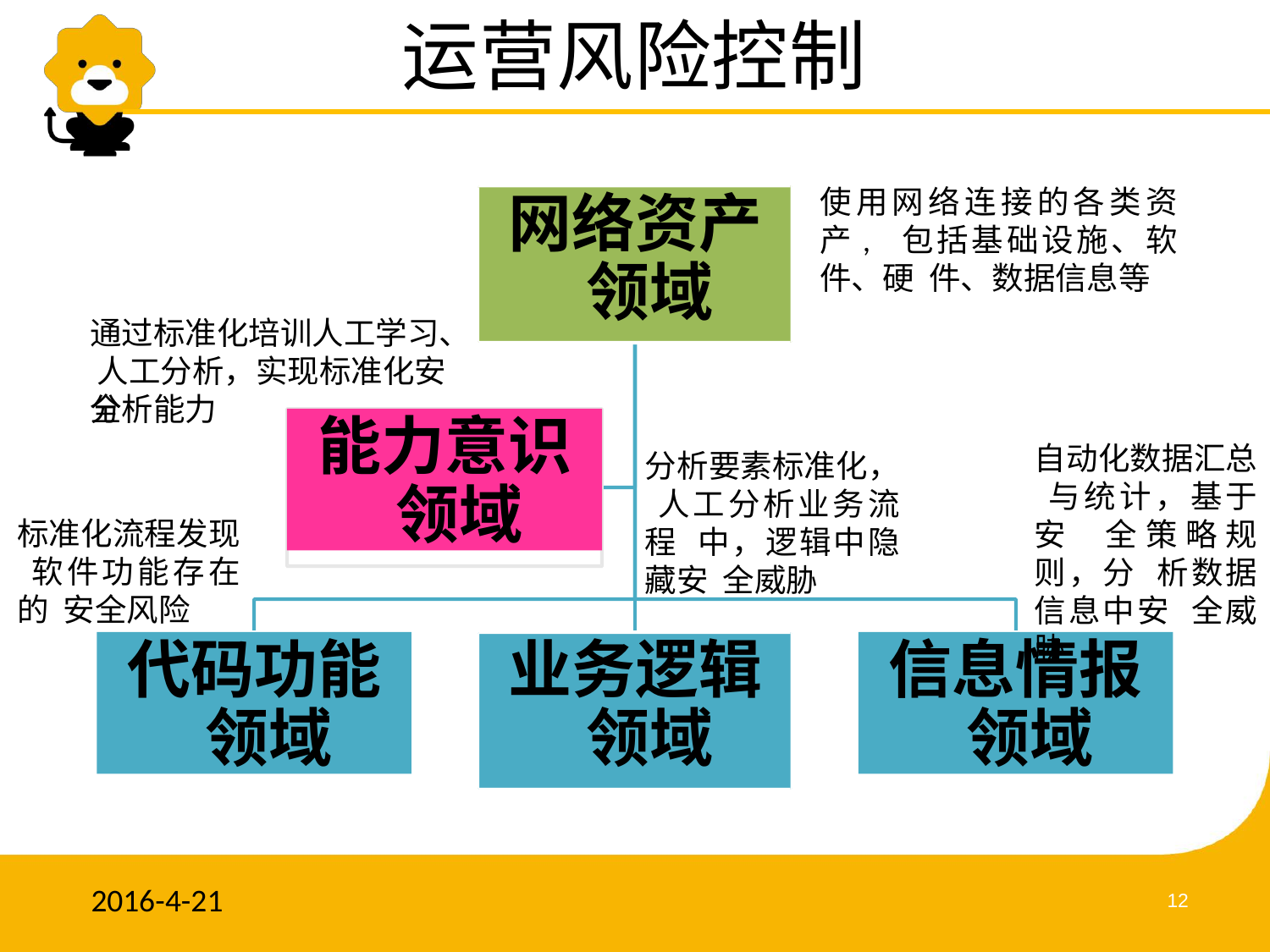

# 运营风险控制

使用网络连接的各类资产,  包括基础设施、软件、硬  件、数据信息等

网络资产  领域
通过标准化培训人工学习、  人工分析，实现标准化安全

分析能力

能力意识  领域
自动化数据汇总  与统计，基于安  全策略规则，分  析数据信息中安  全威胁
分析要素标准化，  人工分析业务流程  中，逻辑中隐藏安  全威胁
标准化流程发现  软件功能存在的  安全风险

代码功能  领域

信息情报  领域
业务逻辑  领域
2016-4-21
12